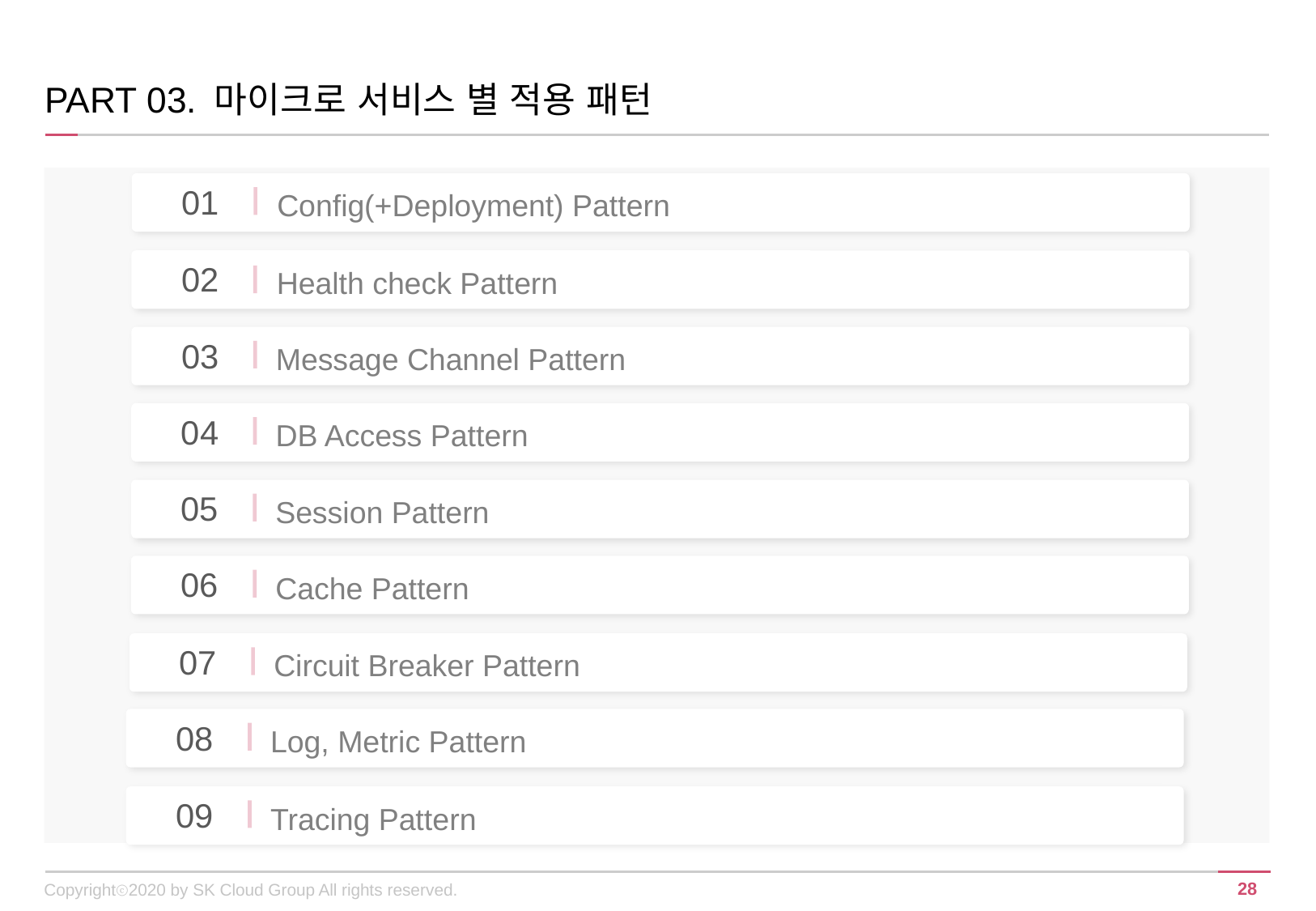

PART 03. 마이크로 서비스 별 적용 패턴

01
Config(+Deployment) Pattern

02
Health check Pattern
ㅇ
03
Message Channel Pattern
ㅇ
04
DB Access Pattern
ㅇ
05
Session Pattern
ㅇ
06
Cache Pattern
ㅇ
07
Circuit Breaker Pattern
ㅇ
08
Log, Metric Pattern
ㅇ
09
Tracing Pattern
Copyrightⓒ2020 by SK Cloud Group All rights reserved.